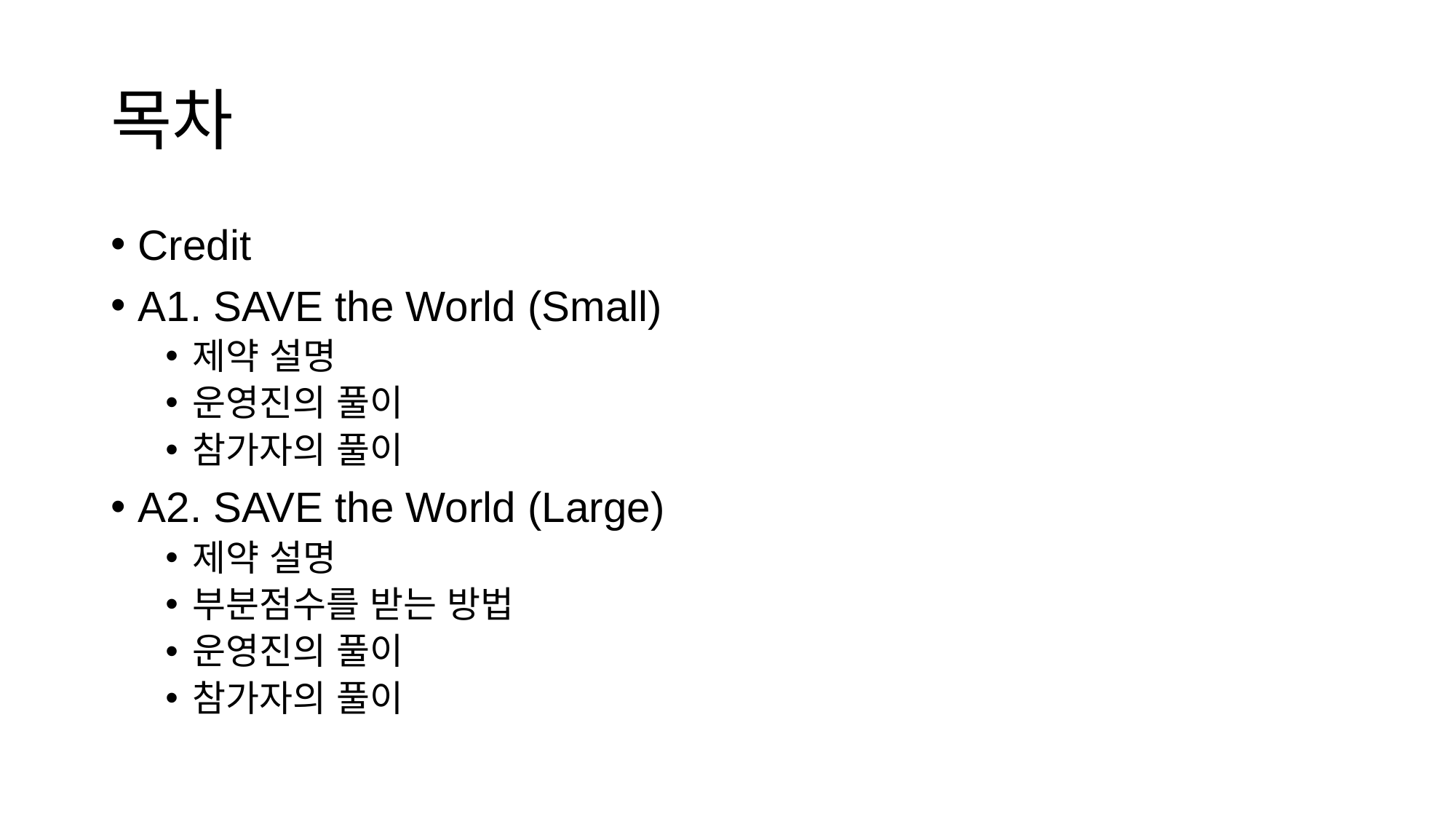

# 목차
Credit
A1. SAVE the World (Small)
제약 설명
운영진의 풀이
참가자의 풀이
A2. SAVE the World (Large)
제약 설명
부분점수를 받는 방법
운영진의 풀이
참가자의 풀이